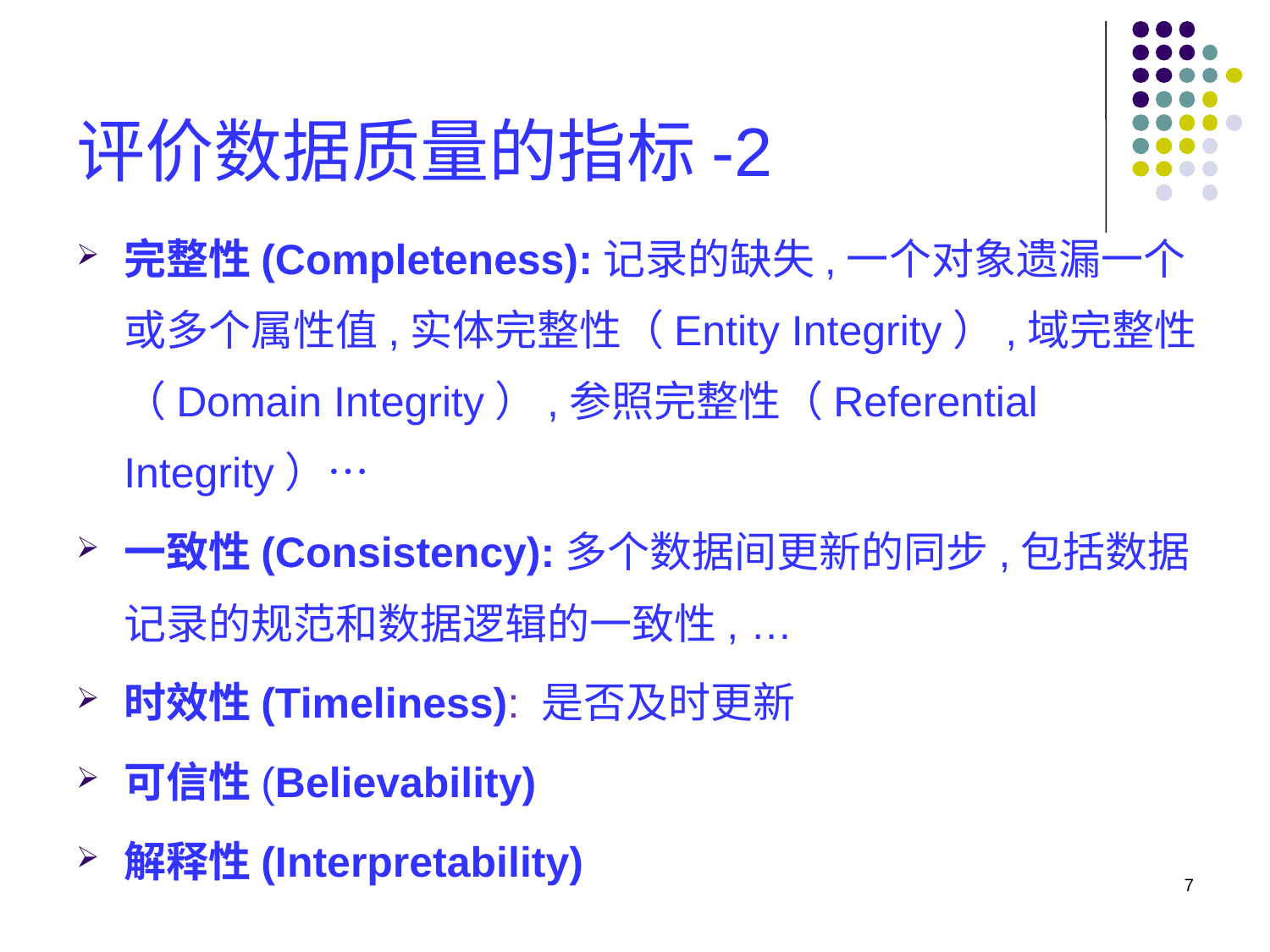

# 评价数据质量的指标-2
完整性(Completeness):记录的缺失,一个对象遗漏一个或多个属性值,实体完整性（Entity Integrity）,域完整性（Domain Integrity）,参照完整性（Referential Integrity）…
一致性(Consistency):多个数据间更新的同步,包括数据记录的规范和数据逻辑的一致性, …
时效性(Timeliness): 是否及时更新
可信性(Believability)
解释性(Interpretability)
7